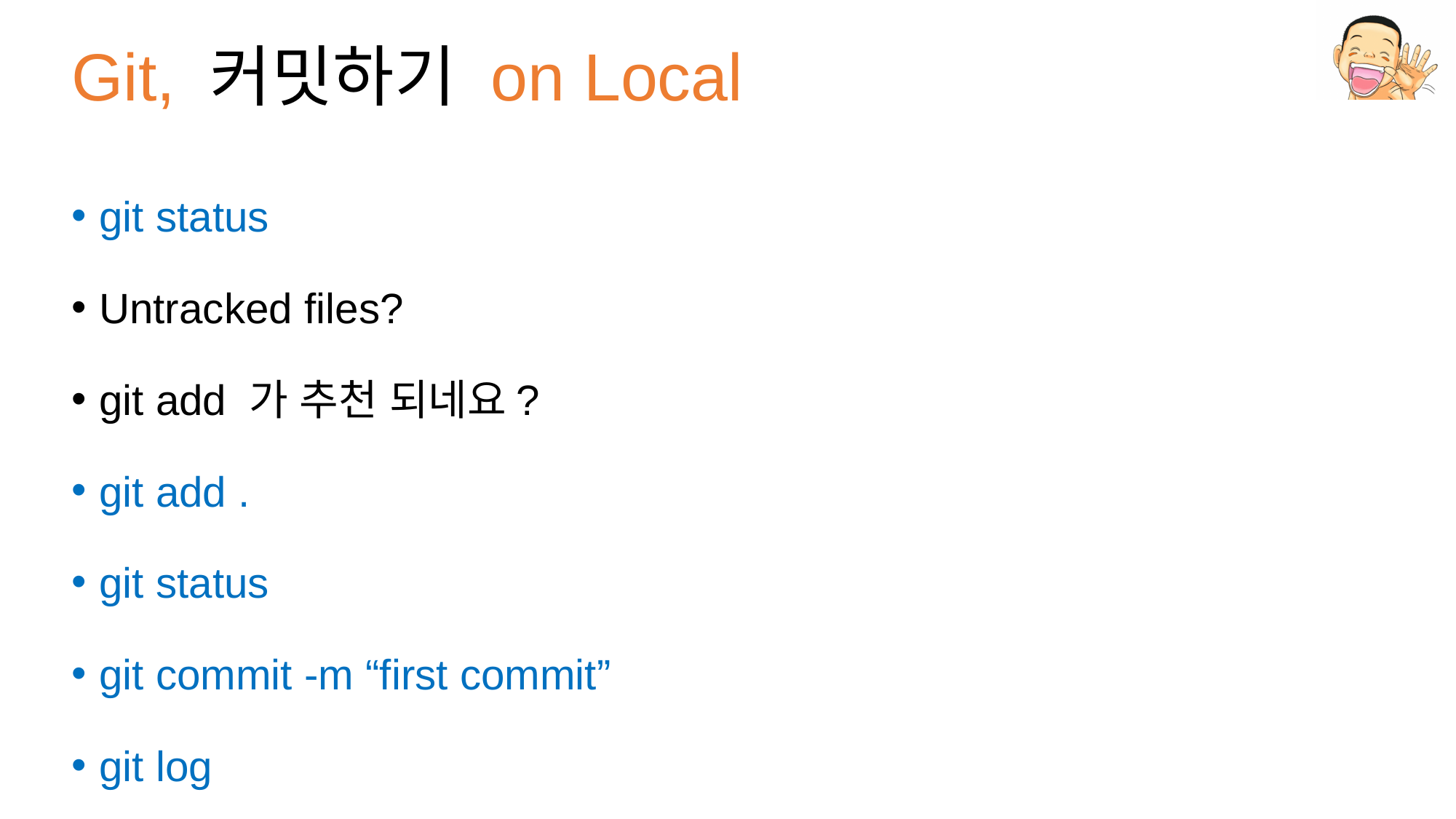

# Git, 커밋하기 on Local
git status
Untracked files?
git add 가 추천 되네요?
git add .
git status
git commit -m “first commit”
git log